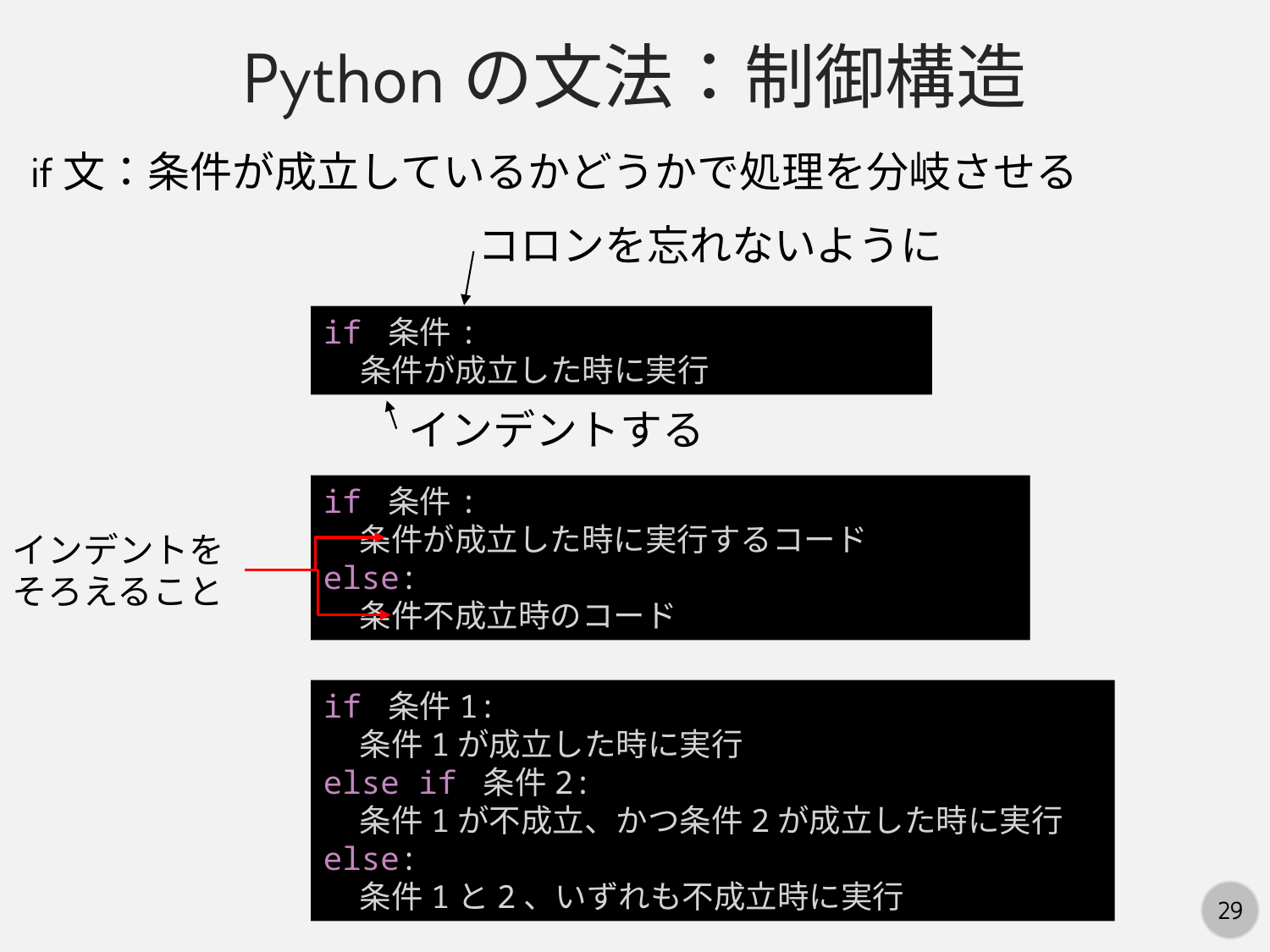

Pythonの文法：制御構造
if文：条件が成立しているかどうかで処理を分岐させる
コロンを忘れないように
if 条件:
    条件が成立した時に実行
インデントする
if 条件:
    条件が成立した時に実行するコード
else:
    条件不成立時のコード
インデントを
そろえること
if 条件1:
    条件1が成立した時に実行
else if 条件2:
    条件1が不成立、かつ条件2が成立した時に実行
else:
    条件1と2、いずれも不成立時に実行